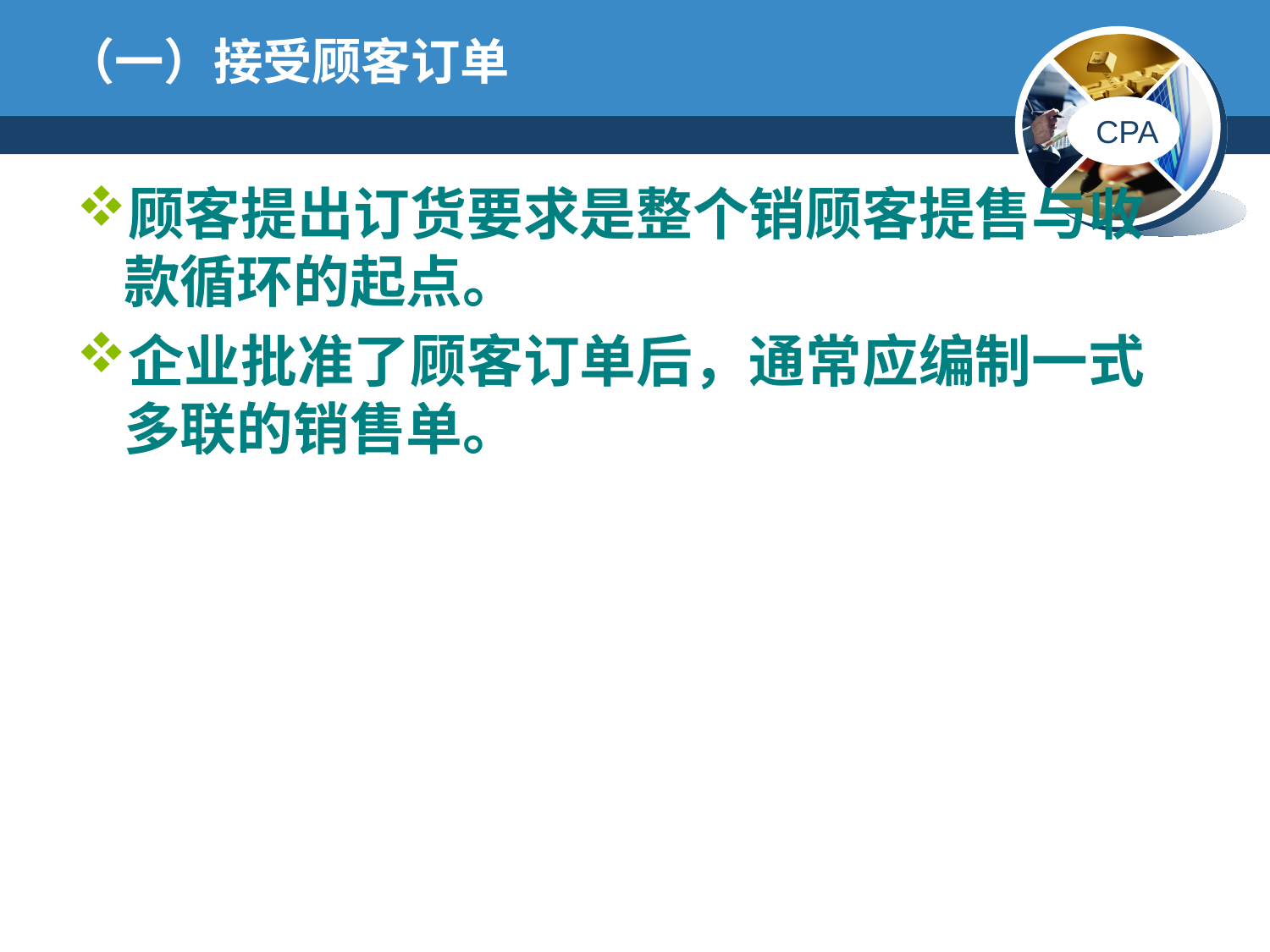

# （一）接受顾客订单
顾客提出订货要求是整个销顾客提售与收款循环的起点。
企业批准了顾客订单后，通常应编制一式多联的销售单。